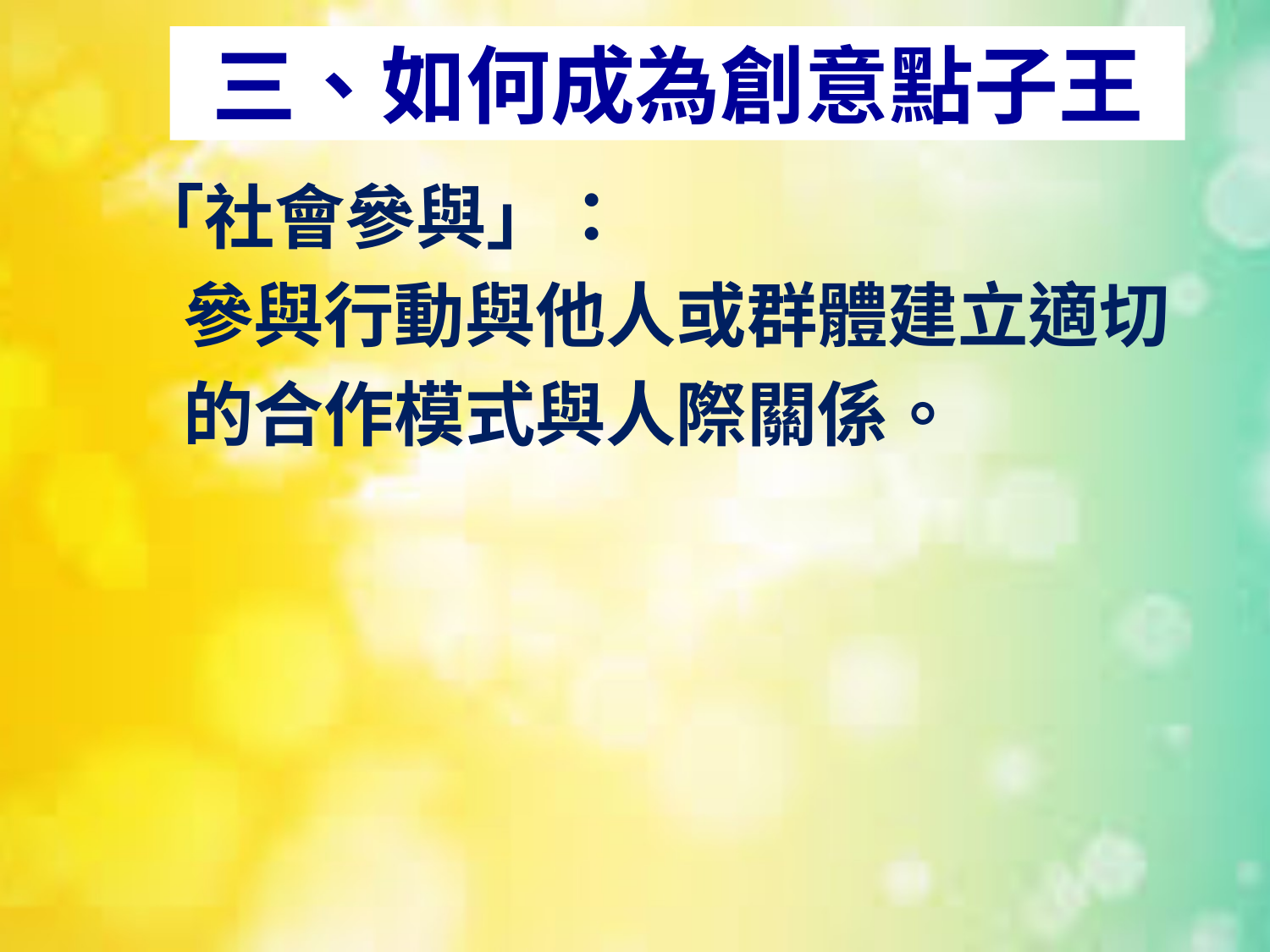

三、如何成為創意點子王
「社會參與」：
  參與行動與他人或群體建立適切
  的合作模式與人際關係。